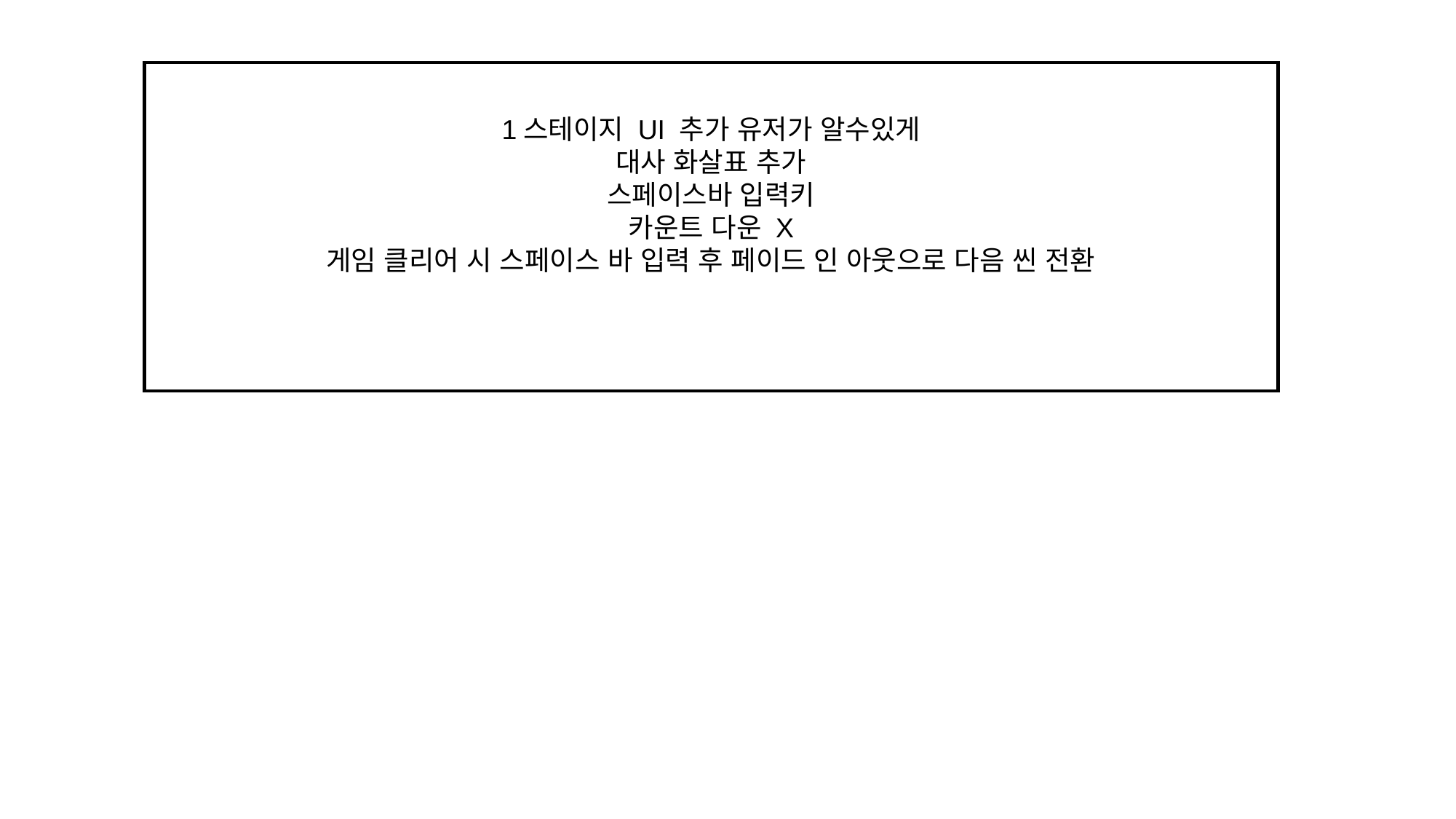

1스테이지 UI 추가 유저가 알수있게
대사 화살표 추가
스페이스바 입력키
카운트 다운 X
게임 클리어 시 스페이스 바 입력 후 페이드 인 아웃으로 다음 씬 전환